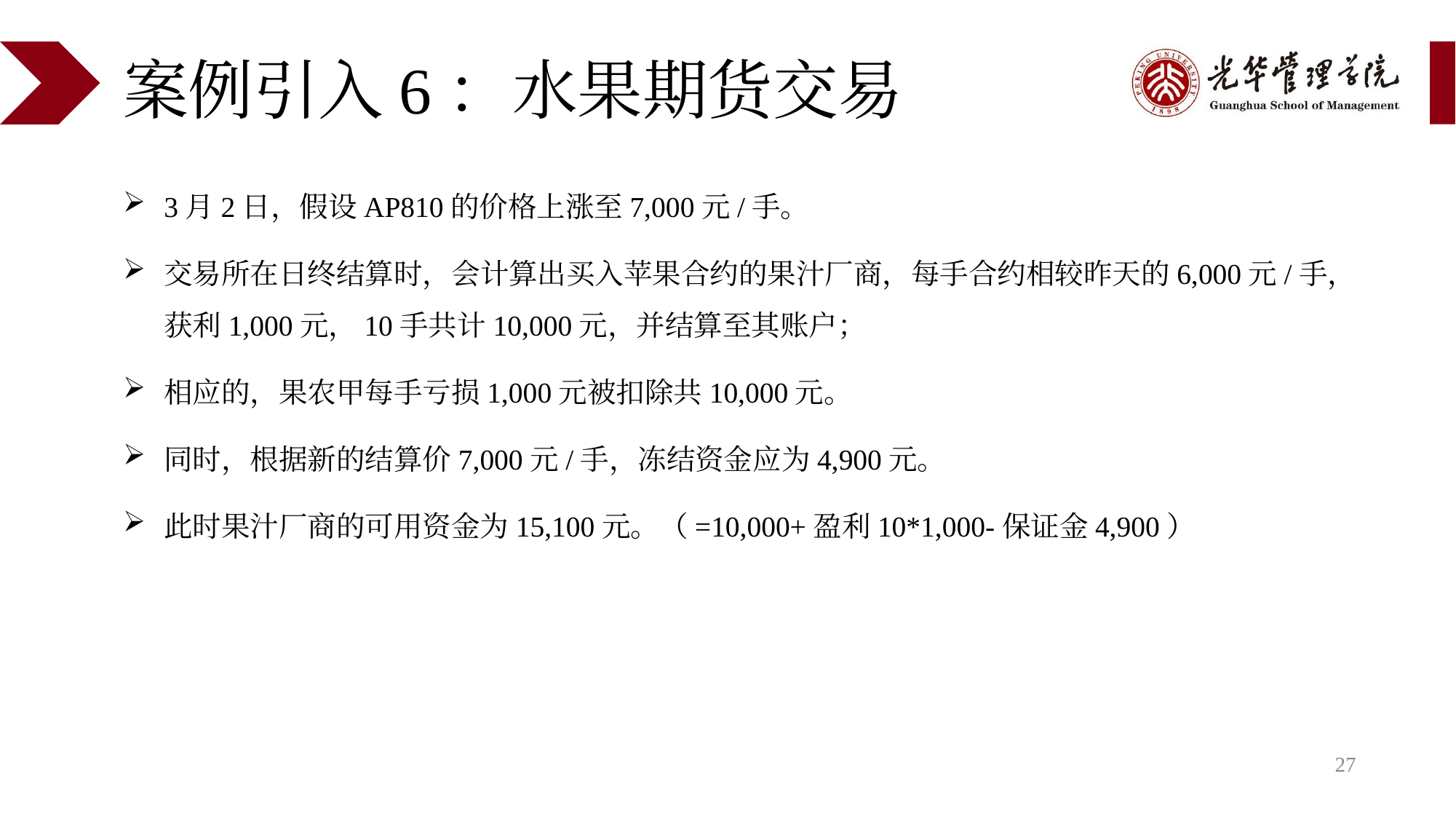

# 案例引入6：水果期货交易
3月2日，假设AP810的价格上涨至7,000元/手。
交易所在日终结算时，会计算出买入苹果合约的果汁厂商，每手合约相较昨天的6,000元/手，获利1,000元，10手共计10,000元，并结算至其账户；
相应的，果农甲每手亏损1,000元被扣除共10,000元。
同时，根据新的结算价7,000元/手，冻结资金应为4,900元。
此时果汁厂商的可用资金为15,100元。（=10,000+盈利10*1,000-保证金4,900）

27